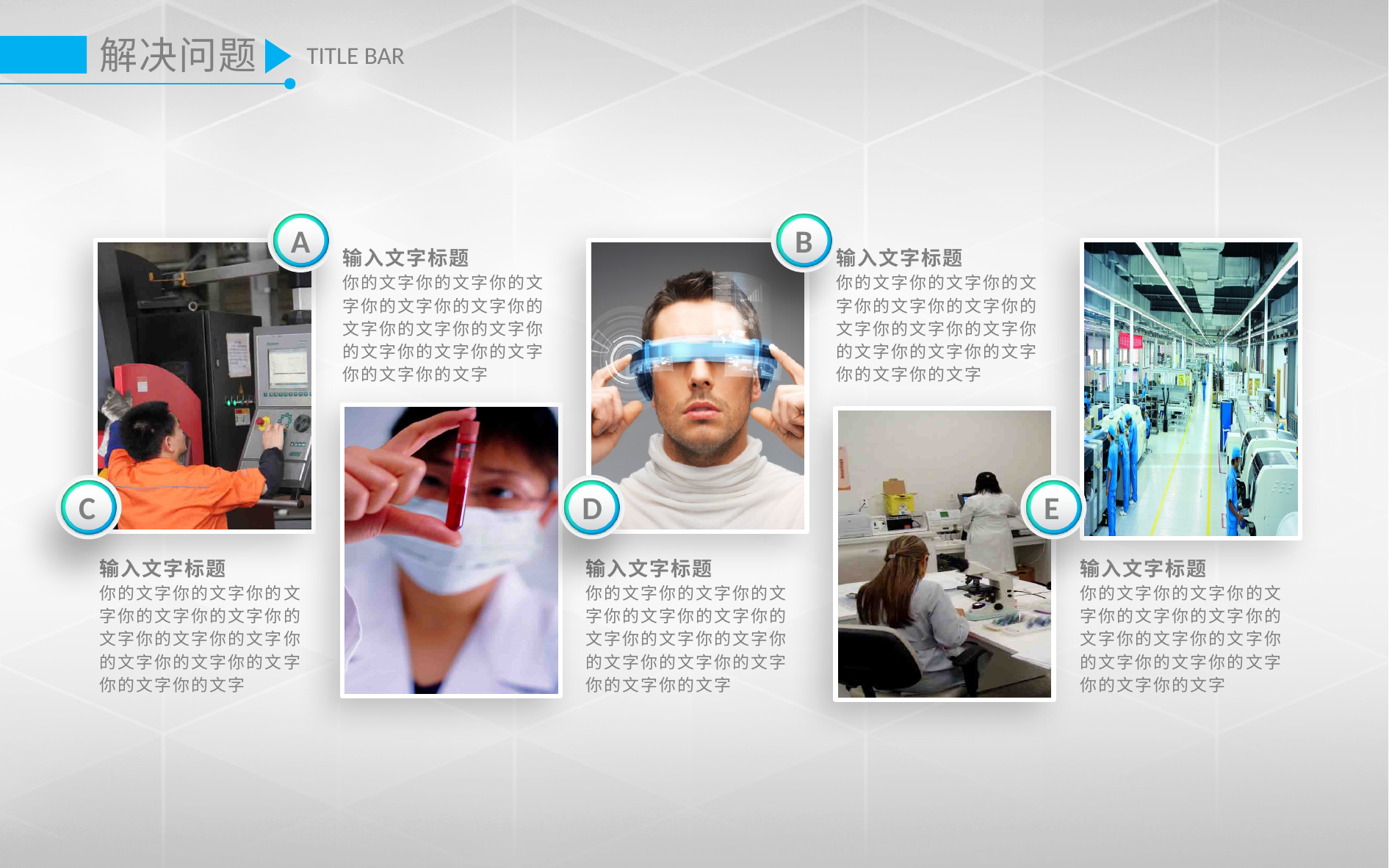

解决问题
TITLE BAR

A

B

输入文字标题
你的文字你的文字你的文字你的文字你的文字你的文字你的文字你的文字你的文字你的文字你的文字你的文字你的文字
输入文字标题
你的文字你的文字你的文字你的文字你的文字你的文字你的文字你的文字你的文字你的文字你的文字你的文字你的文字

C

D

E
输入文字标题
你的文字你的文字你的文字你的文字你的文字你的文字你的文字你的文字你的文字你的文字你的文字你的文字你的文字
输入文字标题
你的文字你的文字你的文字你的文字你的文字你的文字你的文字你的文字你的文字你的文字你的文字你的文字你的文字
输入文字标题
你的文字你的文字你的文字你的文字你的文字你的文字你的文字你的文字你的文字你的文字你的文字你的文字你的文字